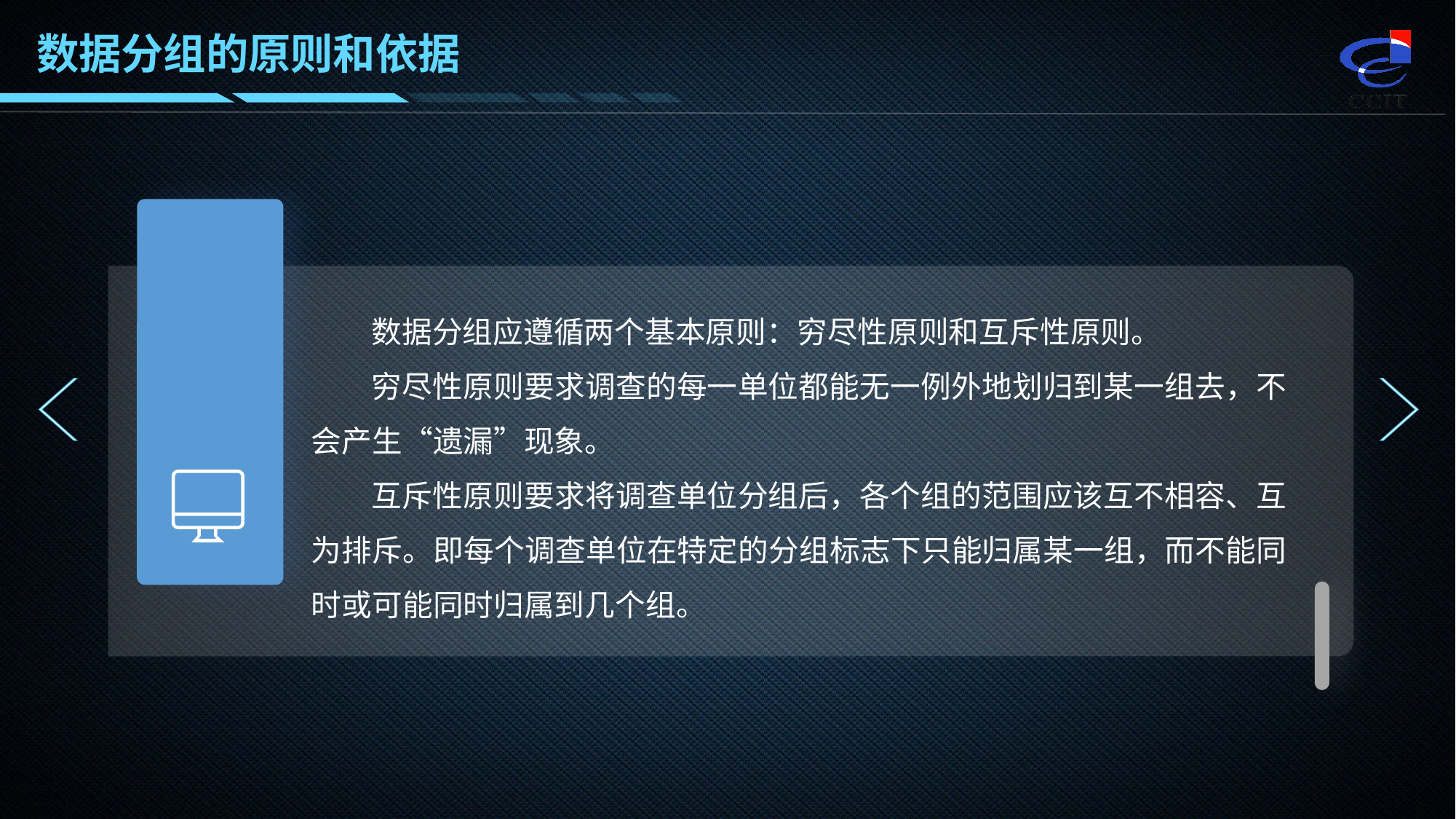

数据分组的原则和依据

数据分组应遵循两个基本原则：穷尽性原则和互斥性原则。
穷尽性原则要求调查的每一单位都能无一例外地划归到某一组去，不会产生“遗漏”现象。
互斥性原则要求将调查单位分组后，各个组的范围应该互不相容、互为排斥。即每个调查单位在特定的分组标志下只能归属某一组，而不能同时或可能同时归属到几个组。